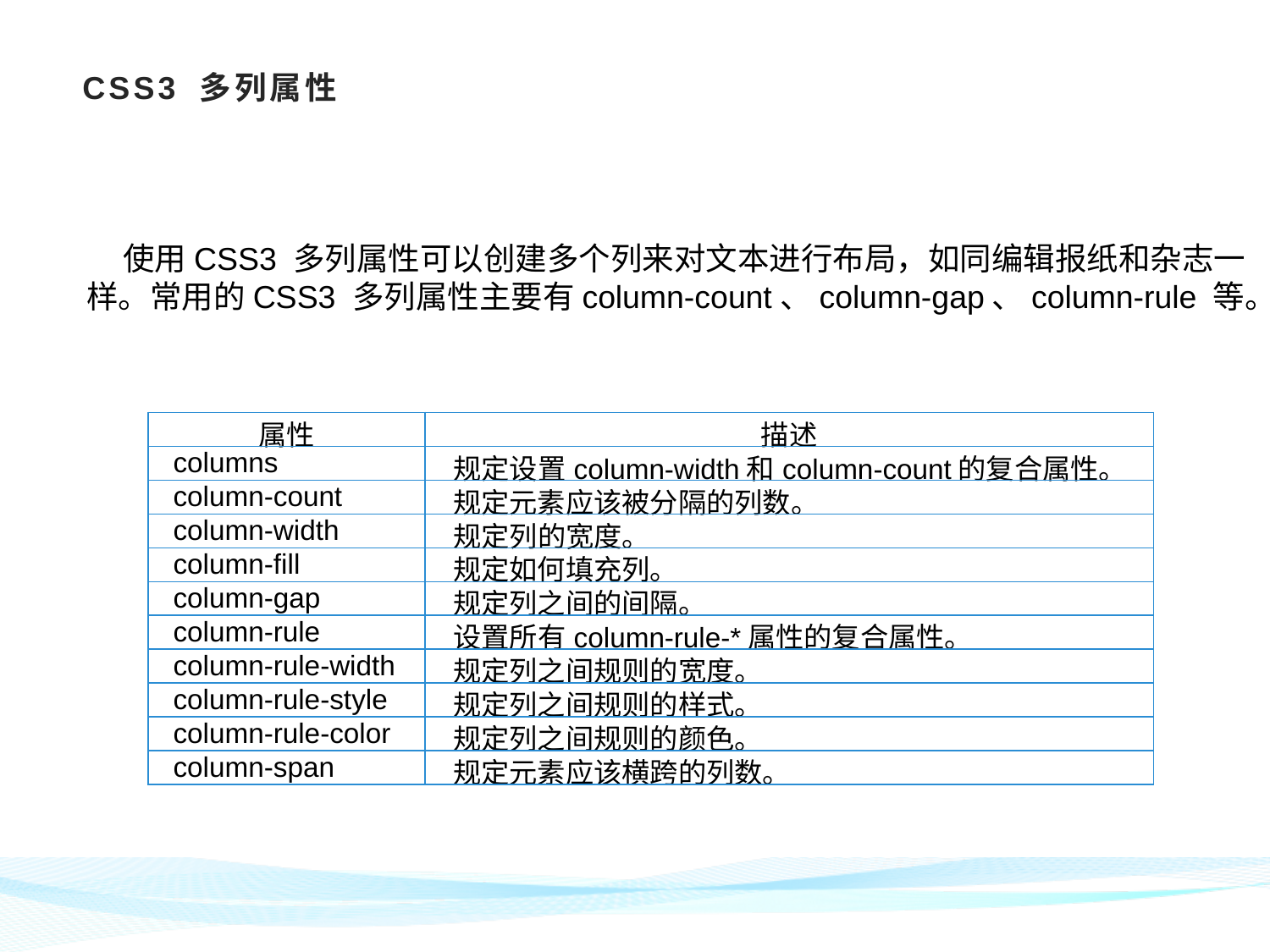

# CSS3 多列属性
    使用CSS3 多列属性可以创建多个列来对文本进行布局，如同编辑报纸和杂志一样。常用的CSS3 多列属性主要有column-count、column-gap、column-rule 等。

| 属性 | 描述 |
| --- | --- |
| columns | 规定设置column-width和column-count的复合属性。 |
| column-count | 规定元素应该被分隔的列数。 |
| column-width | 规定列的宽度。 |
| column-fill | 规定如何填充列。 |
| column-gap | 规定列之间的间隔。 |
| column-rule | 设置所有column-rule-\*属性的复合属性。 |
| column-rule-width | 规定列之间规则的宽度。 |
| column-rule-style | 规定列之间规则的样式。 |
| column-rule-color | 规定列之间规则的颜色。 |
| column-span | 规定元素应该横跨的列数。 |